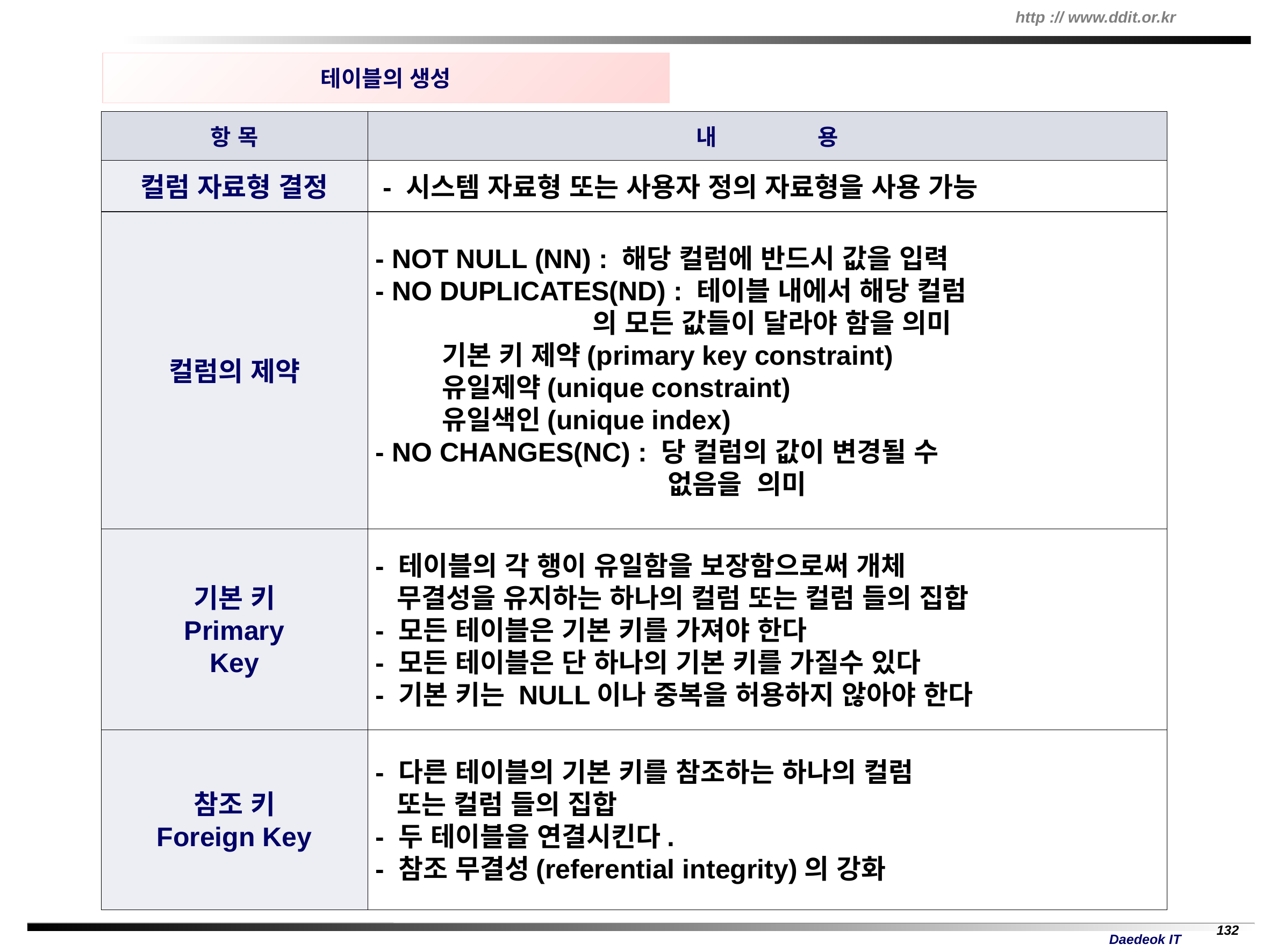

테이블의 생성
항 목
내                용
컬럼 자료형 결정
 - 시스템 자료형 또는 사용자 정의 자료형을 사용 가능
컬럼의 제약
- NOT NULL (NN) : 해당 컬럼에 반드시 값을 입력
- NO DUPLICATES(ND) : 테이블 내에서 해당 컬럼
                            의 모든 값들이 달라야 함을 의미
        기본 키 제약(primary key constraint)
        유일제약(unique constraint)
        유일색인(unique index)
- NO CHANGES(NC) : 당 컬럼의 값이 변경될 수
                                      없음을  의미
기본 키
Primary
Key
- 테이블의 각 행이 유일함을 보장함으로써 개체
  무결성을 유지하는 하나의 컬럼 또는 컬럼 들의 집합
- 모든 테이블은 기본 키를 가져야 한다
- 모든 테이블은 단 하나의 기본 키를 가질수 있다
- 기본 키는 NULL이나 중복을 허용하지 않아야 한다
참조 키
Foreign Key
- 다른 테이블의 기본 키를 참조하는 하나의 컬럼
  또는 컬럼 들의 집합
- 두 테이블을 연결시킨다.
- 참조 무결성(referential integrity)의 강화